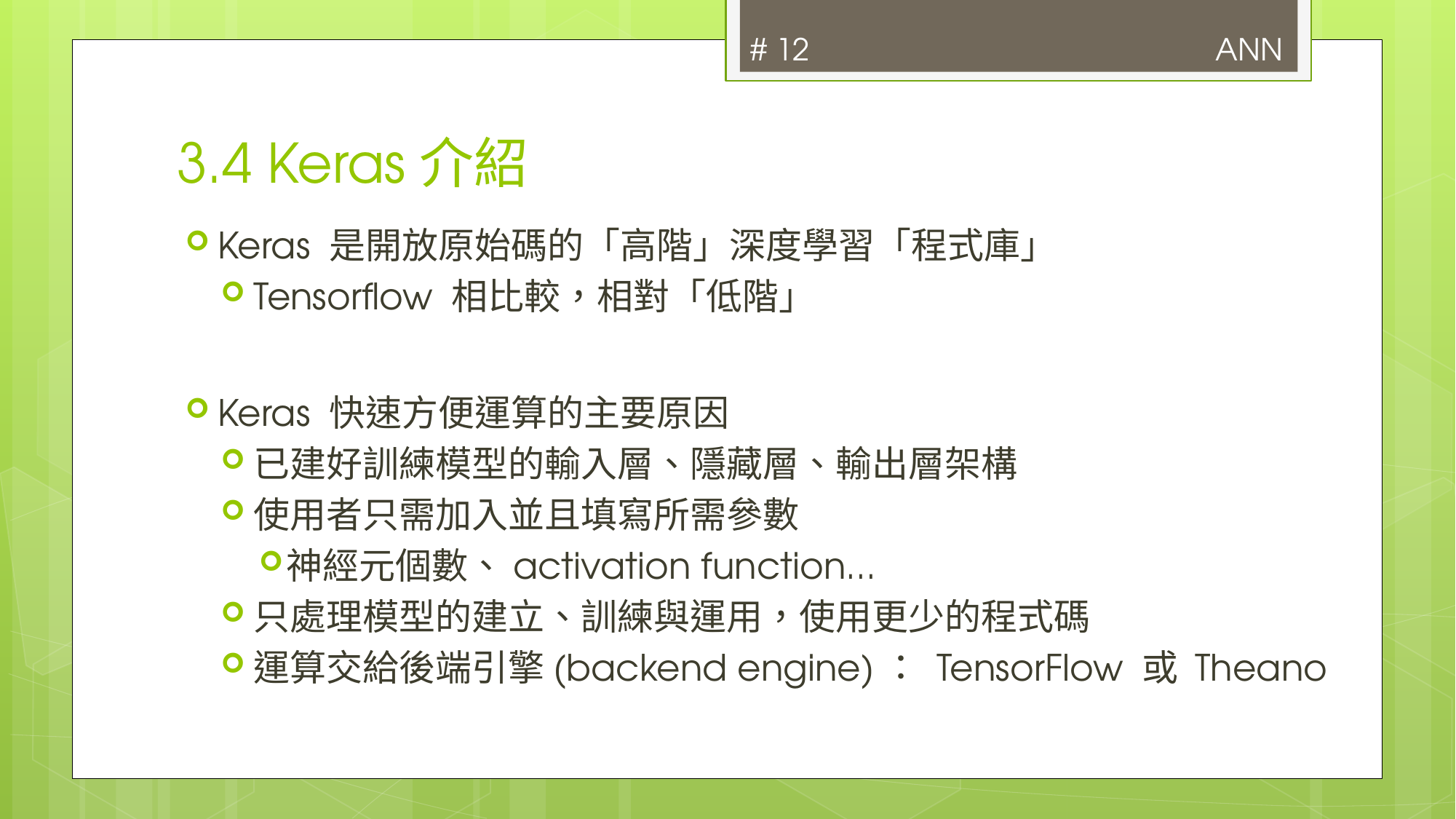

# 12
ANN
# 3.4 Keras介紹
Keras 是開放原始碼的「高階」深度學習「程式庫」
Tensorflow 相比較，相對「低階」

Keras 快速方便運算的主要原因
已建好訓練模型的輸入層、隱藏層、輸出層架構
使用者只需加入並且填寫所需參數
神經元個數、activation function...
只處理模型的建立、訓練與運用，使用更少的程式碼
運算交給後端引擎(backend engine)： TensorFlow 或 Theano